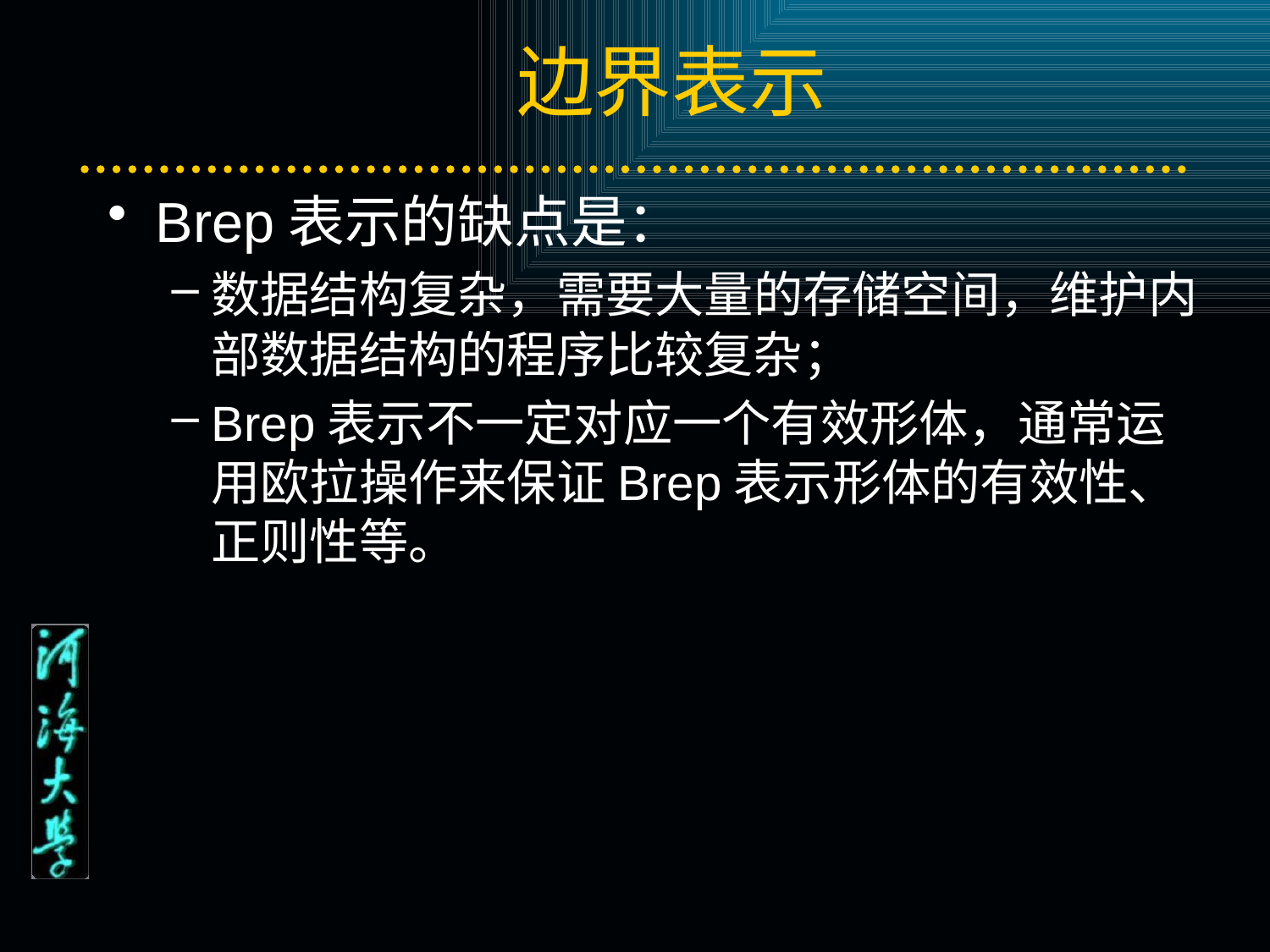

# 边界表示
Brep表示的缺点是：
数据结构复杂，需要大量的存储空间，维护内部数据结构的程序比较复杂；
Brep表示不一定对应一个有效形体，通常运用欧拉操作来保证Brep表示形体的有效性、正则性等。

74